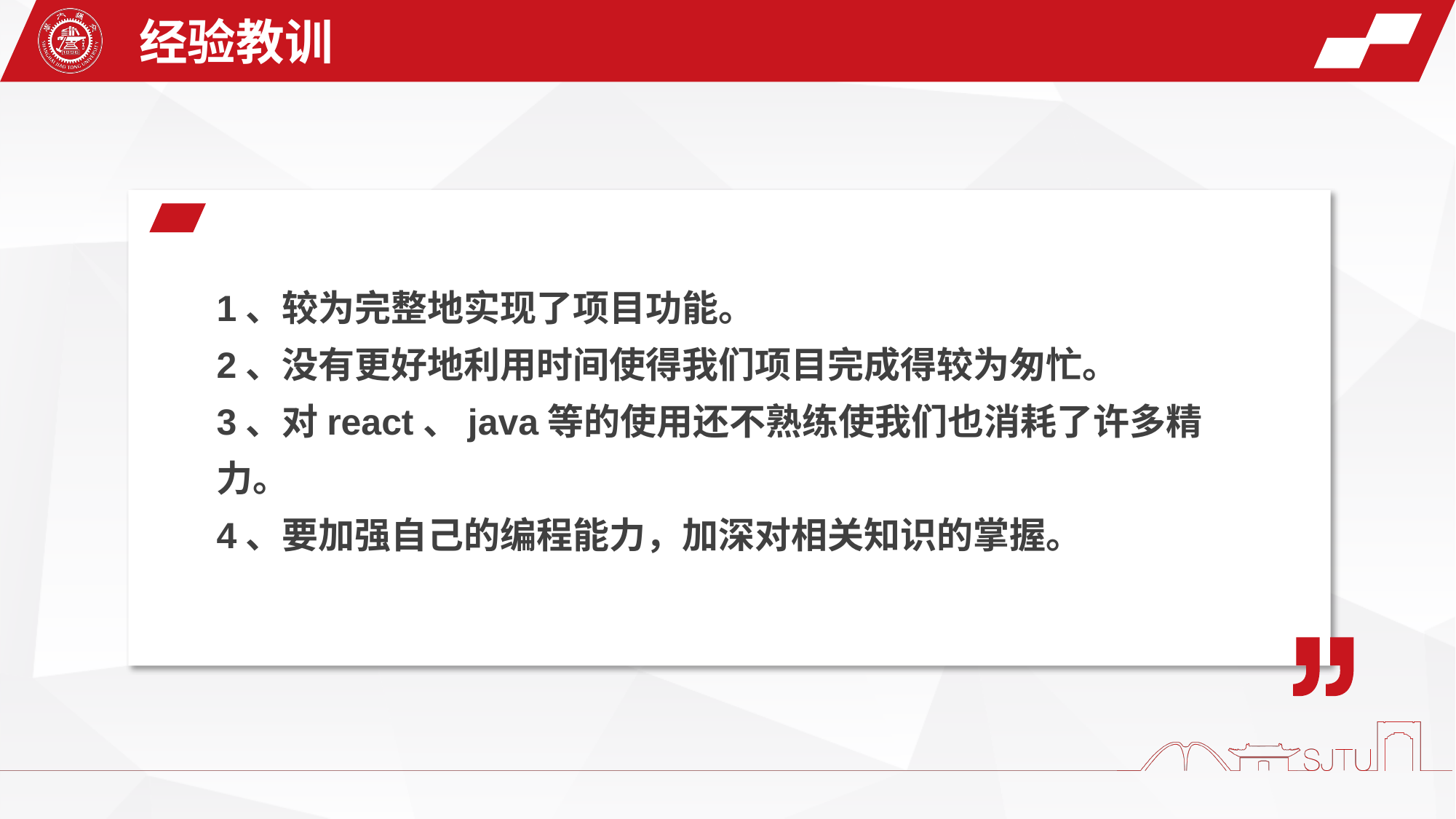

经验教训

1、较为完整地实现了项目功能。
2、没有更好地利用时间使得我们项目完成得较为匆忙。
3、对react、java等的使用还不熟练使我们也消耗了许多精力。
4、要加强自己的编程能力，加深对相关知识的掌握。